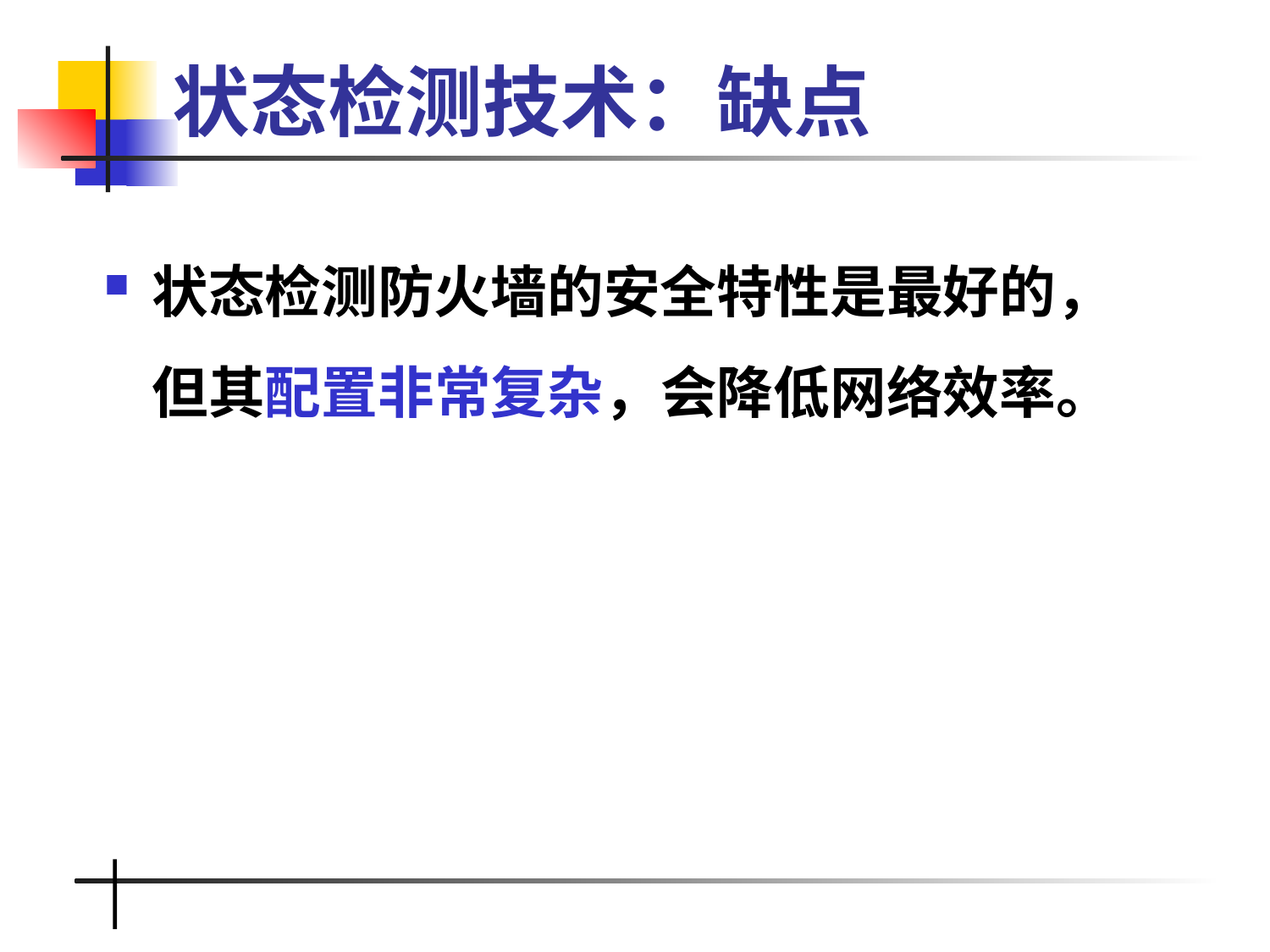

# 状态检测技术：缺点
状态检测防火墙的安全特性是最好的，但其配置非常复杂，会降低网络效率。